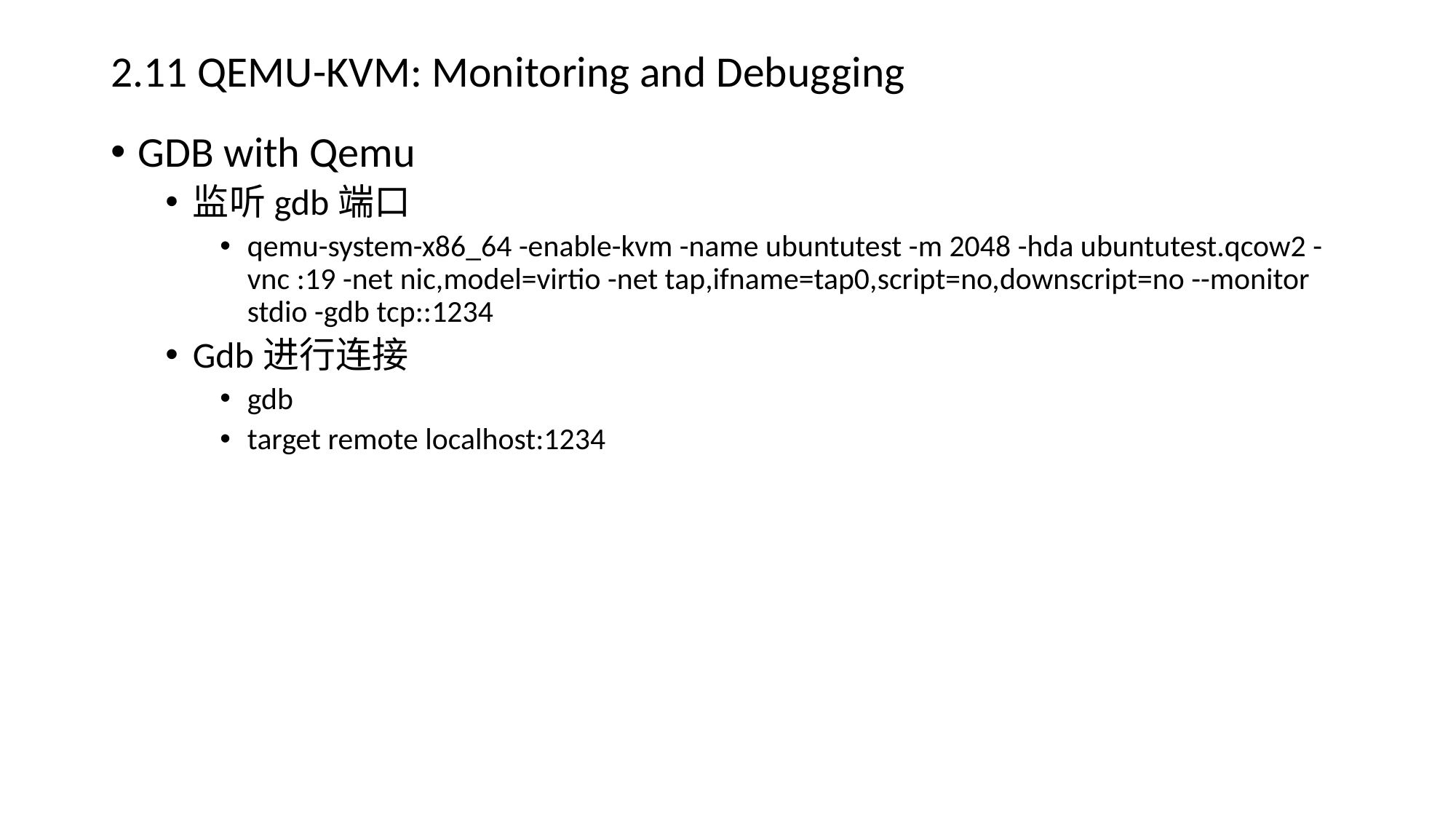

# 2.11 QEMU-KVM: Monitoring and Debugging
GDB with Qemu
监听gdb端口
qemu-system-x86_64 -enable-kvm -name ubuntutest -m 2048 -hda ubuntutest.qcow2 -vnc :19 -net nic,model=virtio -net tap,ifname=tap0,script=no,downscript=no --monitor stdio -gdb tcp::1234
Gdb进行连接
gdb
target remote localhost:1234